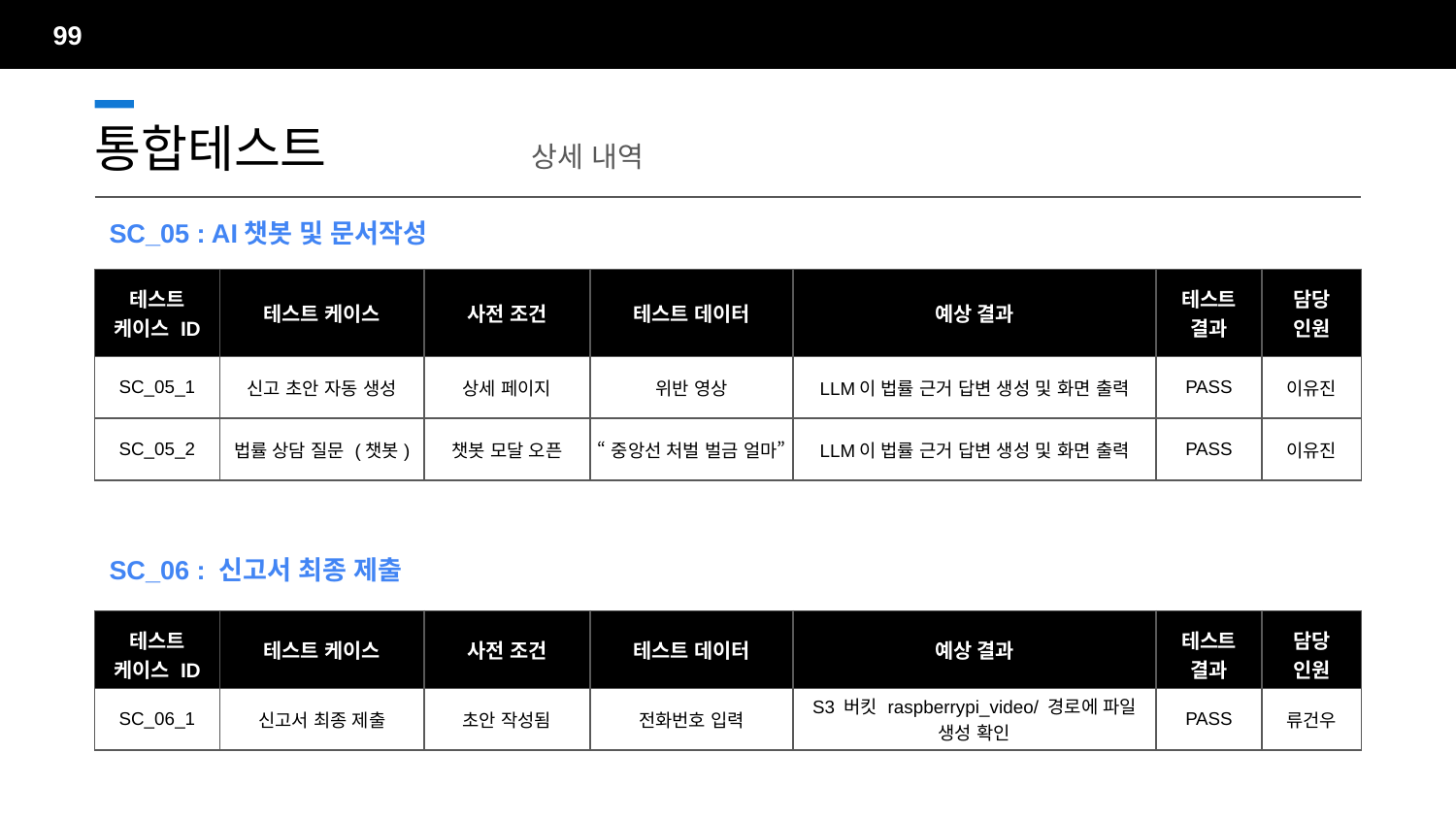

99

통합테스트		상세 내역
SC_05 : AI챗봇 및 문서작성
| 테스트 케이스 ID | 테스트 케이스 | 사전 조건 | 테스트 데이터 | 예상 결과 | 테스트 결과 | 담당 인원 |
| --- | --- | --- | --- | --- | --- | --- |
| SC\_05\_1 | 신고 초안 자동 생성 | 상세 페이지 | 위반 영상 | LLM이 법률 근거 답변 생성 및 화면 출력 | PASS | 이유진 |
| SC\_05\_2 | 법률 상담 질문 (챗봇) | 챗봇 모달 오픈 | “중앙선 처벌 벌금 얼마” | LLM이 법률 근거 답변 생성 및 화면 출력 | PASS | 이유진 |
SC_06 : 신고서 최종 제출
| 테스트 케이스 ID | 테스트 케이스 | 사전 조건 | 테스트 데이터 | 예상 결과 | 테스트 결과 | 담당 인원 |
| --- | --- | --- | --- | --- | --- | --- |
| SC\_06\_1 | 신고서 최종 제출 | 초안 작성됨 | 전화번호 입력 | S3 버킷 raspberrypi\_video/ 경로에 파일 생성 확인 | PASS | 류건우 |